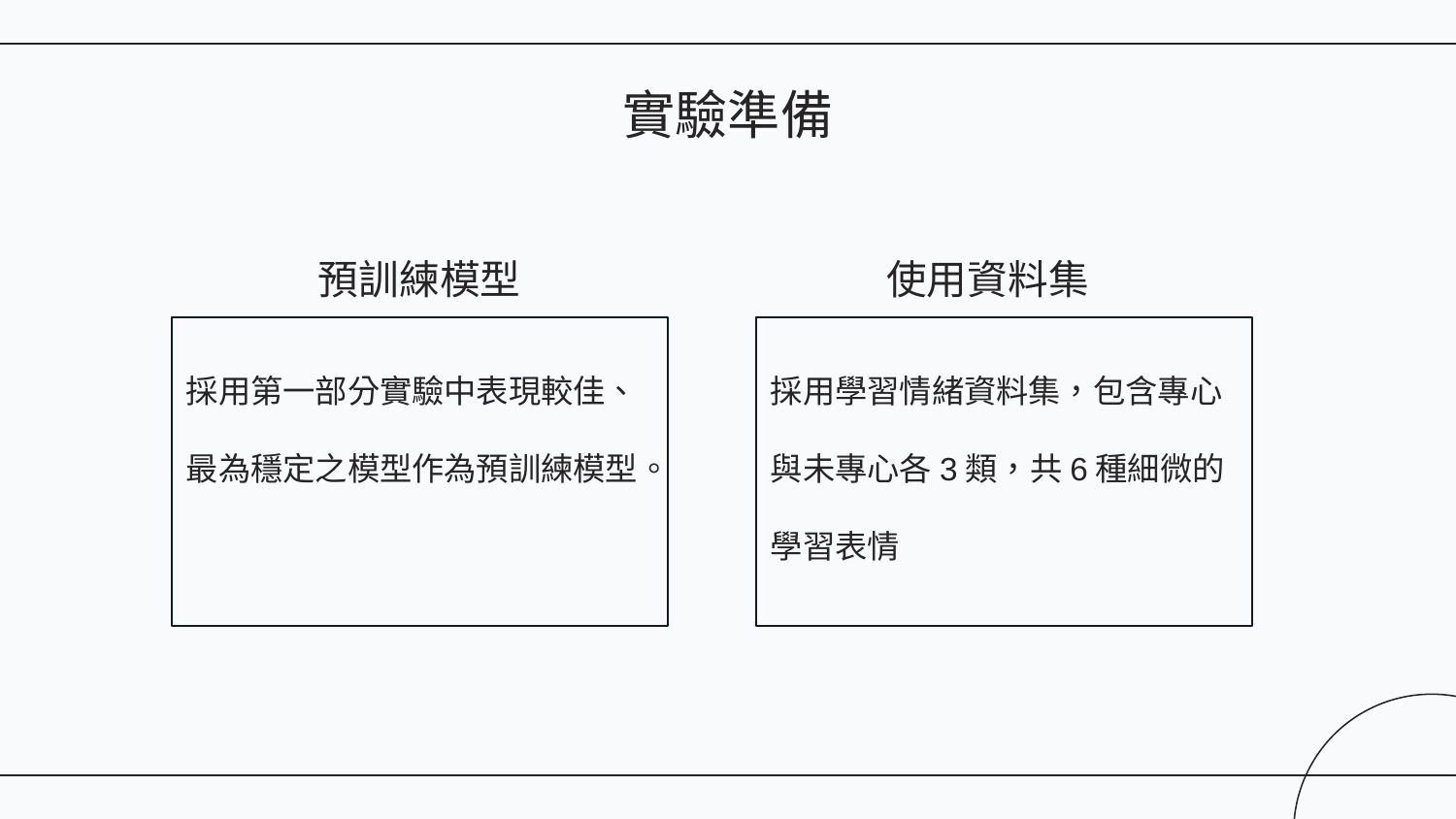

# 實驗準備
預訓練模型
使用資料集
採用第一部分實驗中表現較佳、最為穩定之模型作為預訓練模型。
採用學習情緒資料集，包含專心與未專心各3類，共6種細微的學習表情